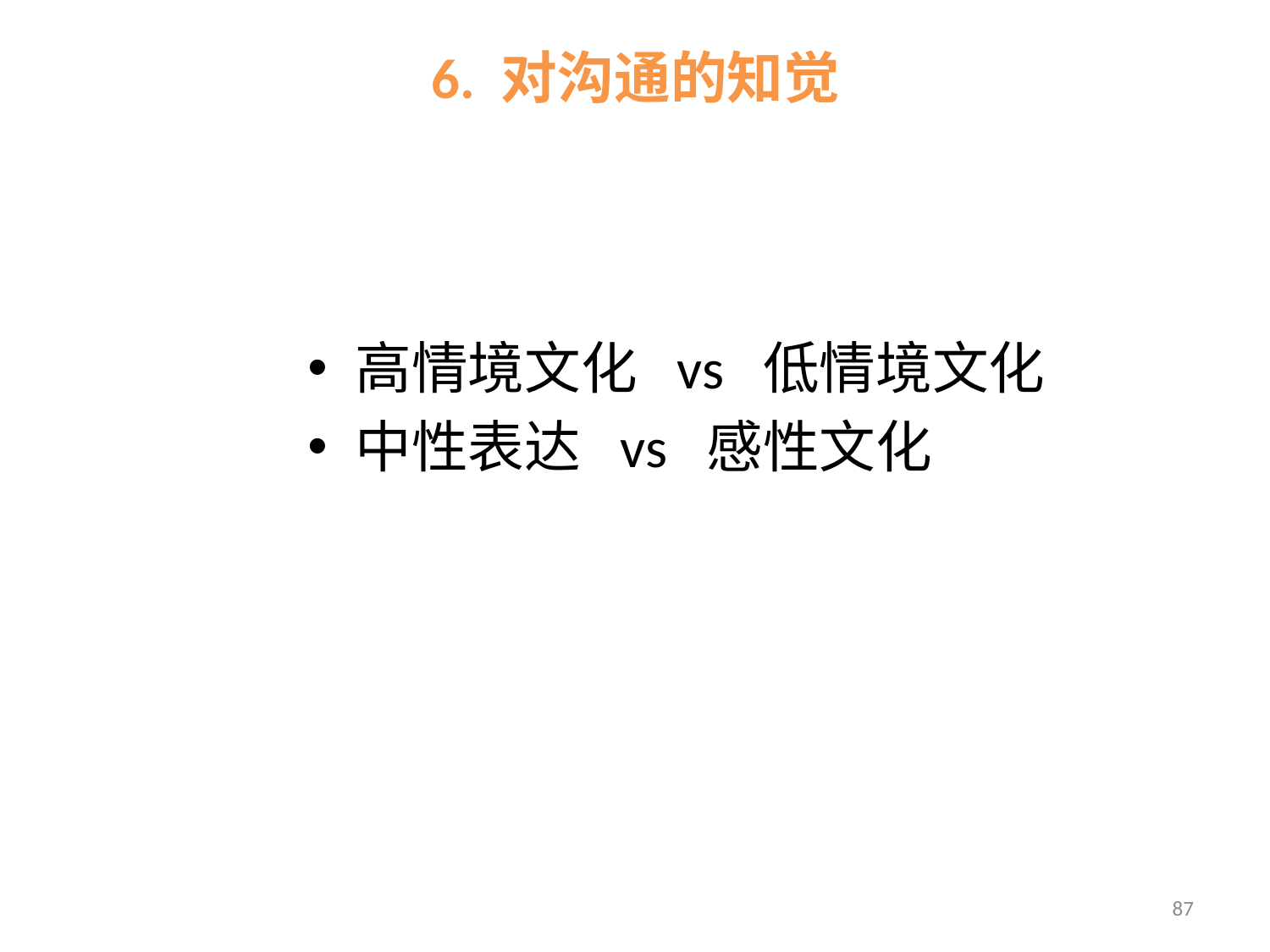

# 6. 对沟通的知觉
高情境文化  vs  低情境文化
中性表达  vs  感性文化

87